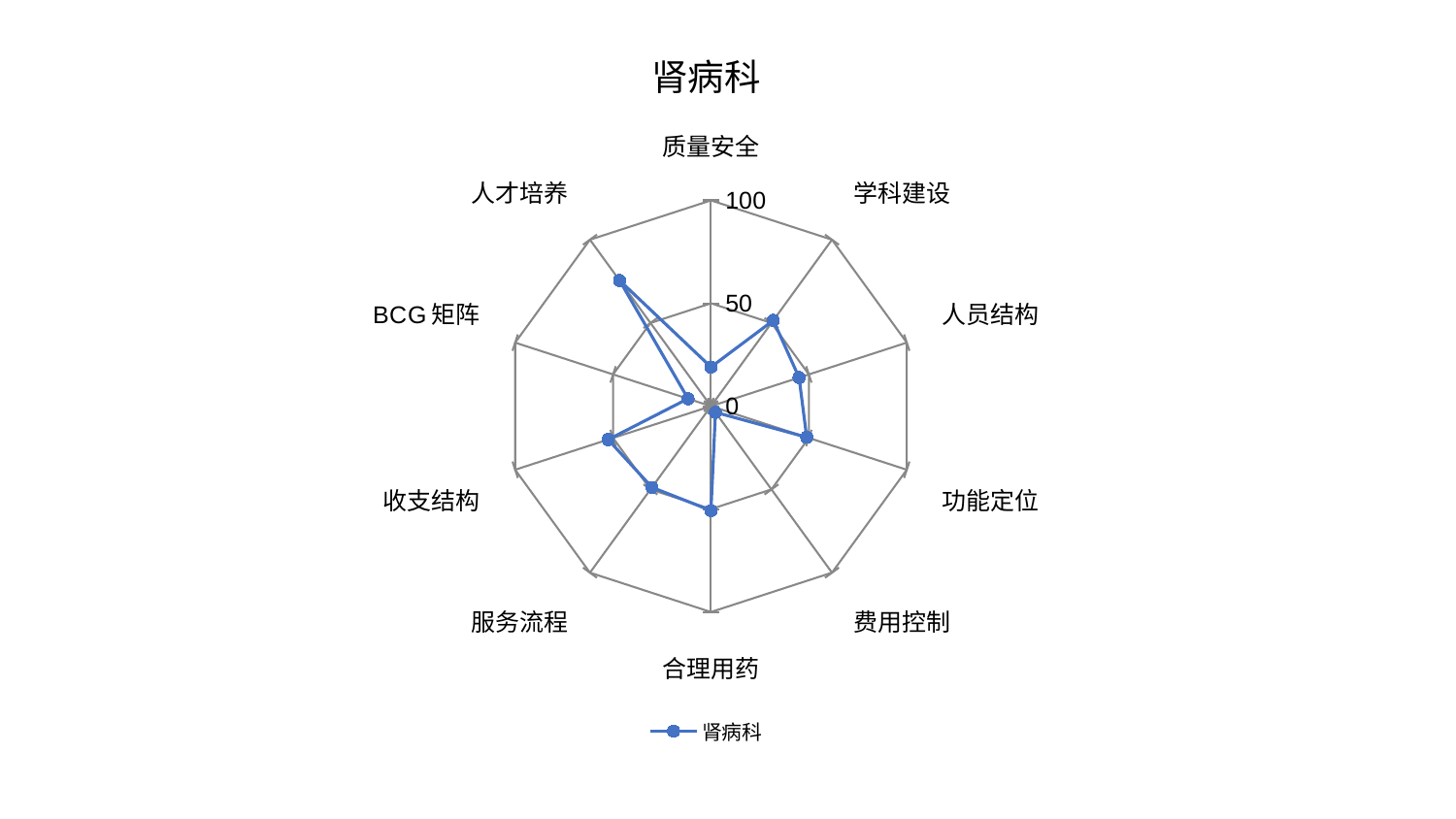

### Chart: 肾病科

| Category | 肾病科 |
|---|---|
| 质量安全 | 19.018013198054696 |
| 学科建设 | 51.544644358936004 |
| 人员结构 | 45.01562308065663 |
| 功能定位 | 48.91134598091021 |
| 费用控制 | 3.7115551526214587 |
| 合理用药 | 50.72357209962596 |
| 服务流程 | 48.781296375298176 |
| 收支结构 | 52.53277941548031 |
| BCG矩阵 | 11.732125142616876 |
| 人才培养 | 75.50771437373781 |
127